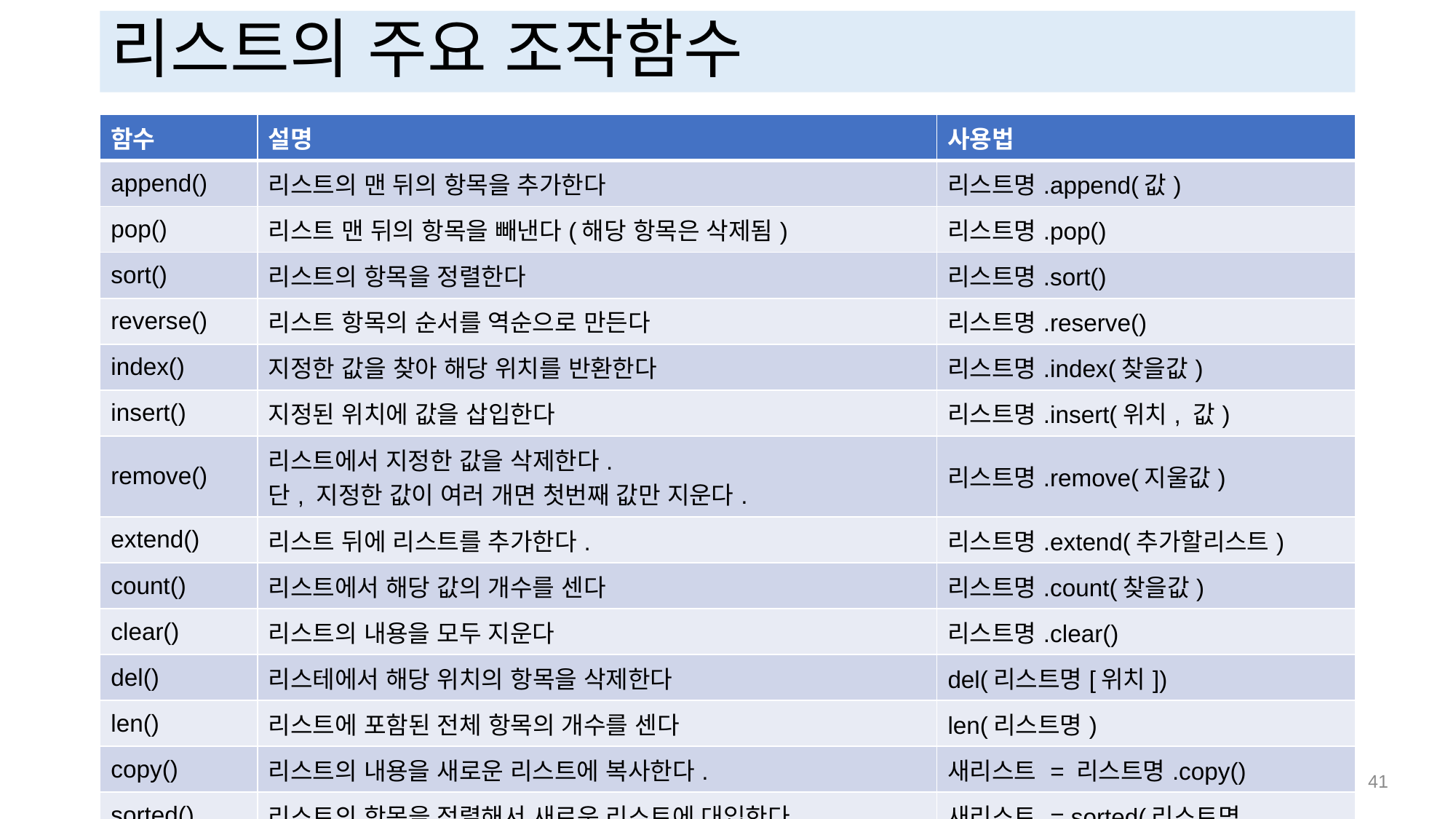

# 리스트의 주요 조작함수
| 함수 | 설명 | 사용법 |
| --- | --- | --- |
| append() | 리스트의 맨 뒤의 항목을 추가한다 | 리스트명.append(값) |
| pop() | 리스트 맨 뒤의 항목을 빼낸다(해당 항목은 삭제됨) | 리스트명.pop() |
| sort() | 리스트의 항목을 정렬한다 | 리스트명.sort() |
| reverse() | 리스트 항목의 순서를 역순으로 만든다 | 리스트명.reserve() |
| index() | 지정한 값을 찾아 해당 위치를 반환한다 | 리스트명.index(찾을값) |
| insert() | 지정된 위치에 값을 삽입한다 | 리스트명.insert(위치, 값) |
| remove() | 리스트에서 지정한 값을 삭제한다. 단, 지정한 값이 여러 개면 첫번째 값만 지운다. | 리스트명.remove(지울값) |
| extend() | 리스트 뒤에 리스트를 추가한다. | 리스트명.extend(추가할리스트) |
| count() | 리스트에서 해당 값의 개수를 센다 | 리스트명.count(찾을값) |
| clear() | 리스트의 내용을 모두 지운다 | 리스트명.clear() |
| del() | 리스테에서 해당 위치의 항목을 삭제한다 | del(리스트명[위치]) |
| len() | 리스트에 포함된 전체 항목의 개수를 센다 | len(리스트명) |
| copy() | 리스트의 내용을 새로운 리스트에 복사한다. | 새리스트 = 리스트명.copy() |
| sorted() | 리스트의 항목을 정렬해서 새로운 리스트에 대입한다 | 새리스트 = sorted(리스트명 |

 41